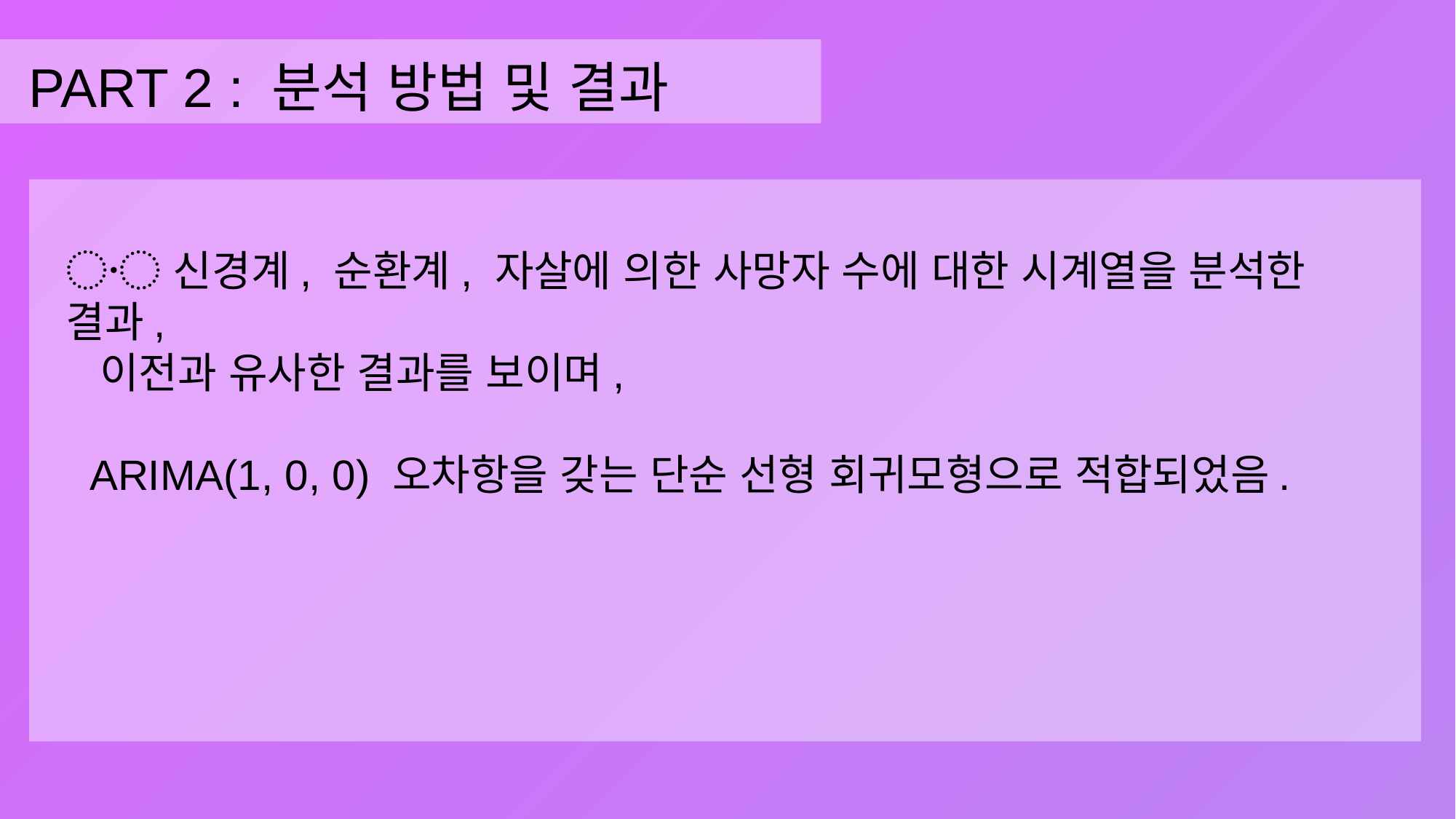

# PART 2 : 분석 방법 및 결과

〮 신경계, 순환계, 자살에 의한 사망자 수에 대한 시계열을 분석한 결과,
  이전과 유사한 결과를 보이며,

  ARIMA(1, 0, 0) 오차항을 갖는 단순 선형 회귀모형으로 적합되었음.